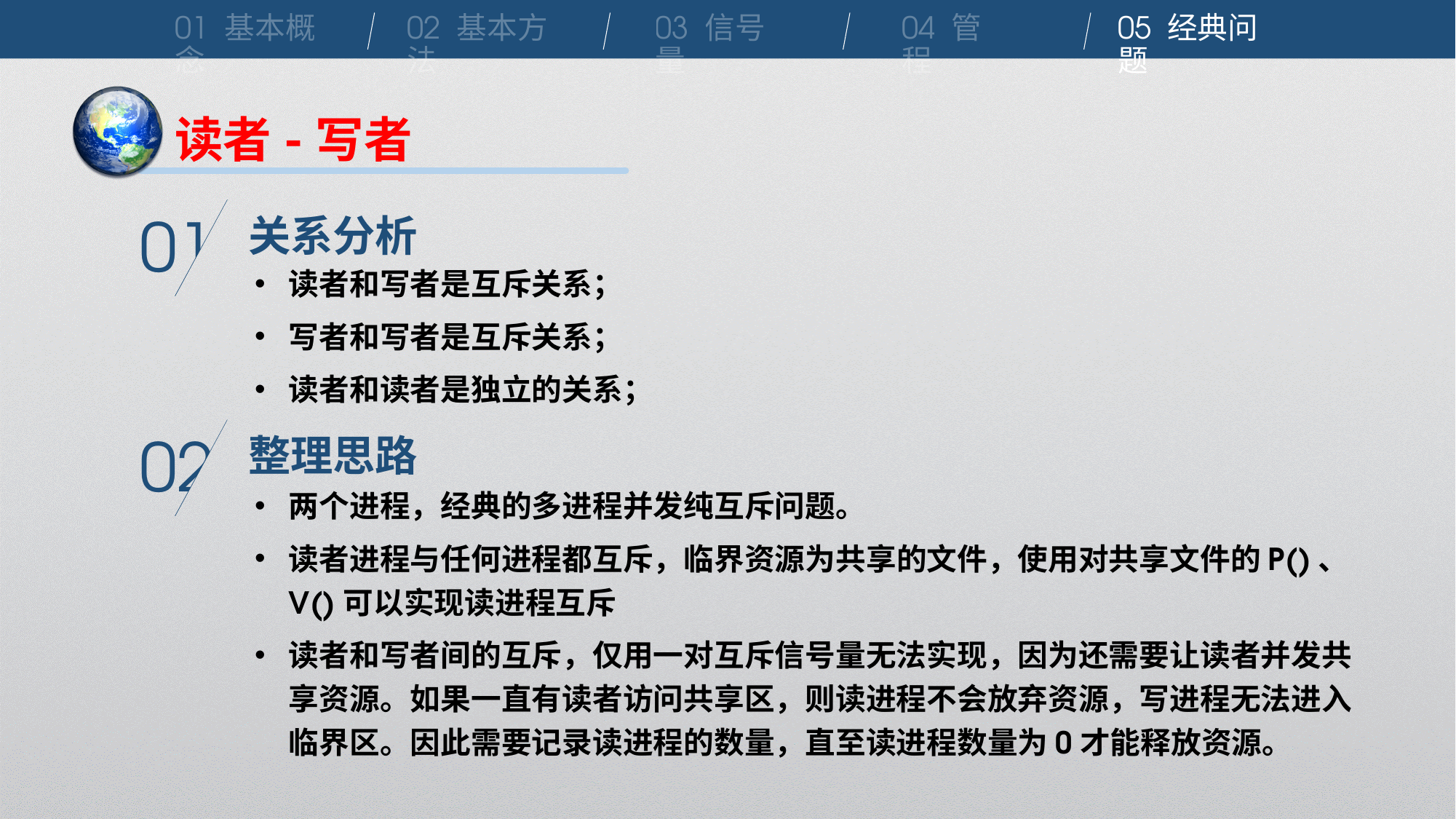

01 基本概念
02 基本方法
03 信号量
04 管程
05 经典问题
读者-写者
关系分析

01
读者和写者是互斥关系；
写者和写者是互斥关系；
读者和读者是独立的关系；
整理思路

02
两个进程，经典的多进程并发纯互斥问题。
读者进程与任何进程都互斥，临界资源为共享的文件，使用对共享文件的P()、V()可以实现读进程互斥
读者和写者间的互斥，仅用一对互斥信号量无法实现，因为还需要让读者并发共享资源。如果一直有读者访问共享区，则读进程不会放弃资源，写进程无法进入临界区。因此需要记录读进程的数量，直至读进程数量为0才能释放资源。